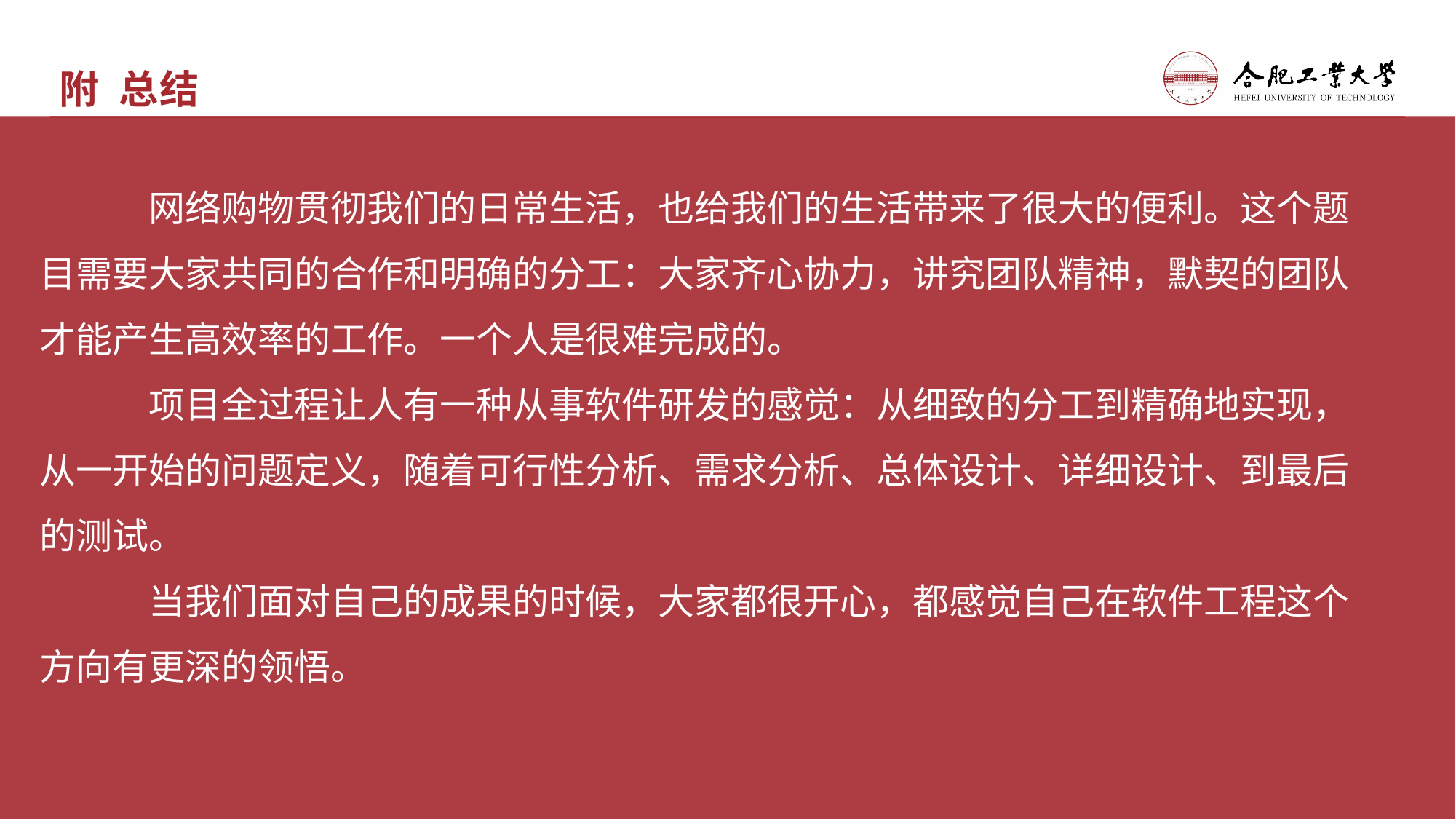

附
总结

	网络购物贯彻我们的日常生活，也给我们的生活带来了很大的便利。这个题目需要大家共同的合作和明确的分工：大家齐心协力，讲究团队精神，默契的团队才能产生高效率的工作。一个人是很难完成的。
	项目全过程让人有一种从事软件研发的感觉：从细致的分工到精确地实现，从一开始的问题定义，随着可行性分析、需求分析、总体设计、详细设计、到最后的测试。
	当我们面对自己的成果的时候，大家都很开心，都感觉自己在软件工程这个方向有更深的领悟。